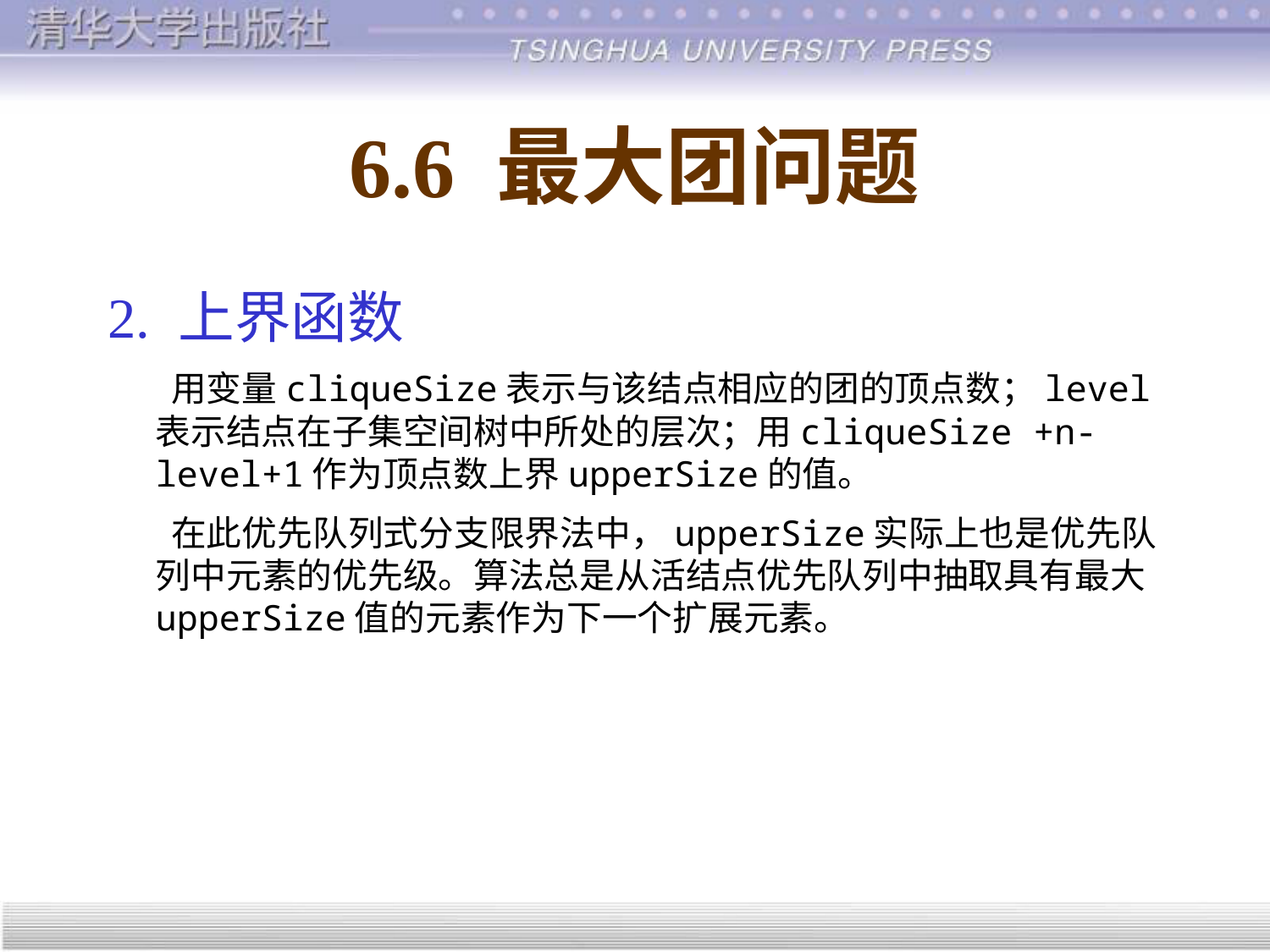

# 6.6 最大团问题
2. 上界函数
       用变量cliqueSize表示与该结点相应的团的顶点数；level表示结点在子集空间树中所处的层次；用cliqueSize +n-level+1作为顶点数上界upperSize的值。
       在此优先队列式分支限界法中，upperSize实际上也是优先队列中元素的优先级。算法总是从活结点优先队列中抽取具有最大upperSize值的元素作为下一个扩展元素。

79